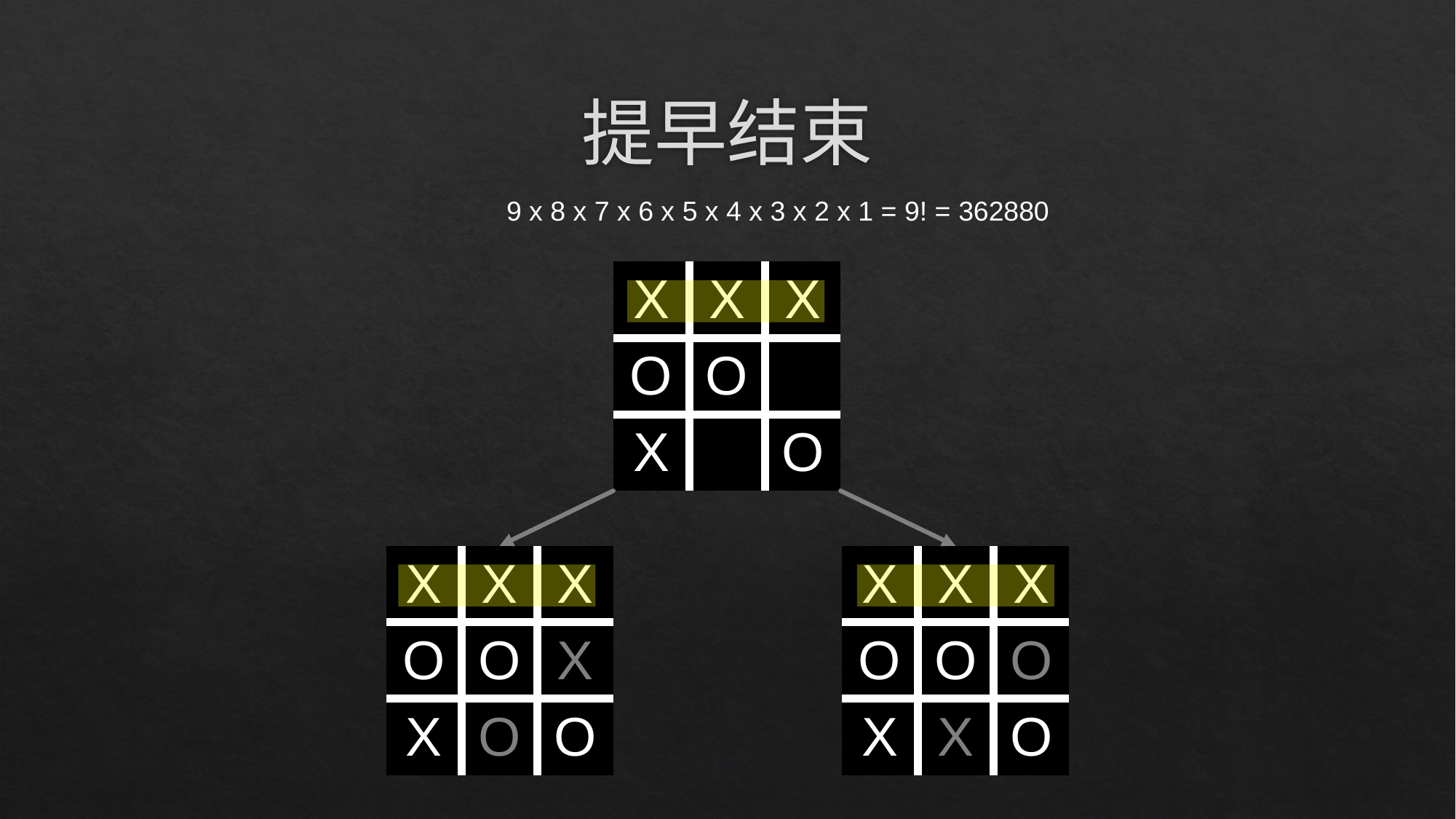

# 提早结束
9 x 8 x 7 x 6 x 5 x 4 x 3 x 2 x 1 = 9! = 362880

| X | X | X |
| --- | --- | --- |
| O | O |  |
| X |  | O |

| X | X | X |
| --- | --- | --- |
| O | O | X |
| X | O | O |
| X | X | X |
| --- | --- | --- |
| O | O | O |
| X | X | O |